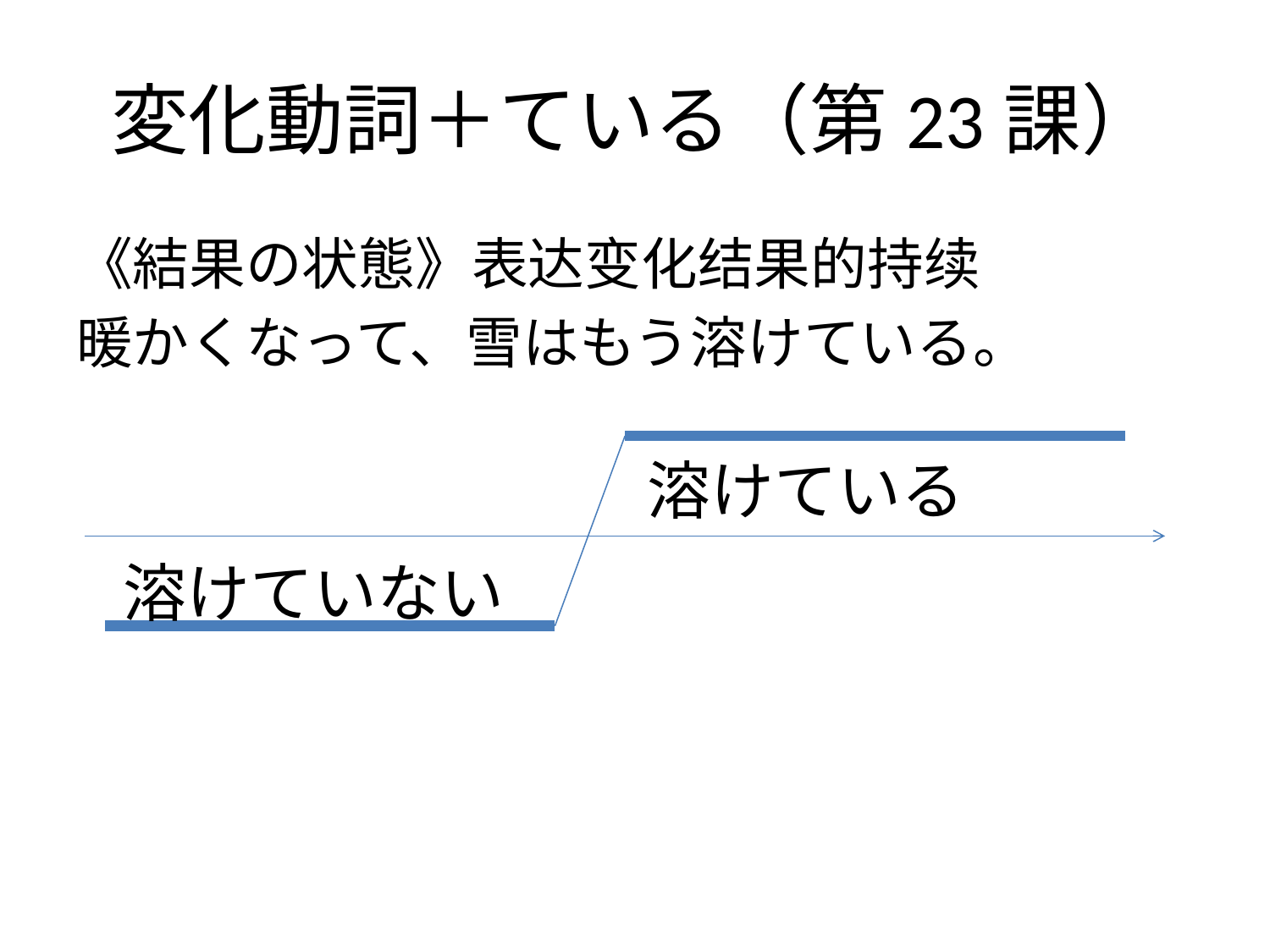

# 変化動詞＋ている（第23課）
《結果の状態》表达变化结果的持续
暖かくなって、雪はもう溶けている。

溶けている
溶けていない